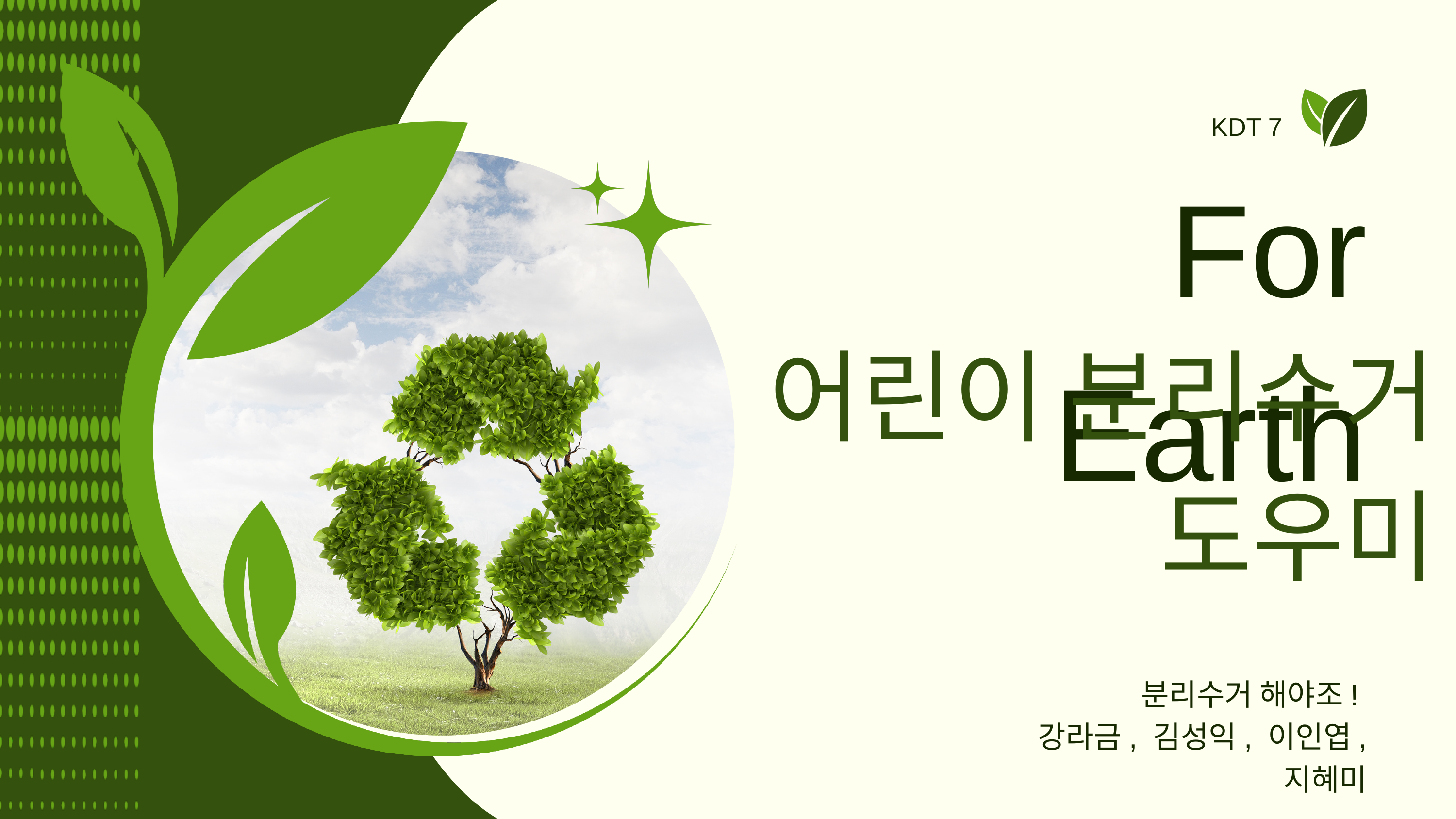

KDT 7

For Earth

어린이 분리수거 도우미

분리수거 해야조!
강라금, 김성익, 이인엽, 지혜미